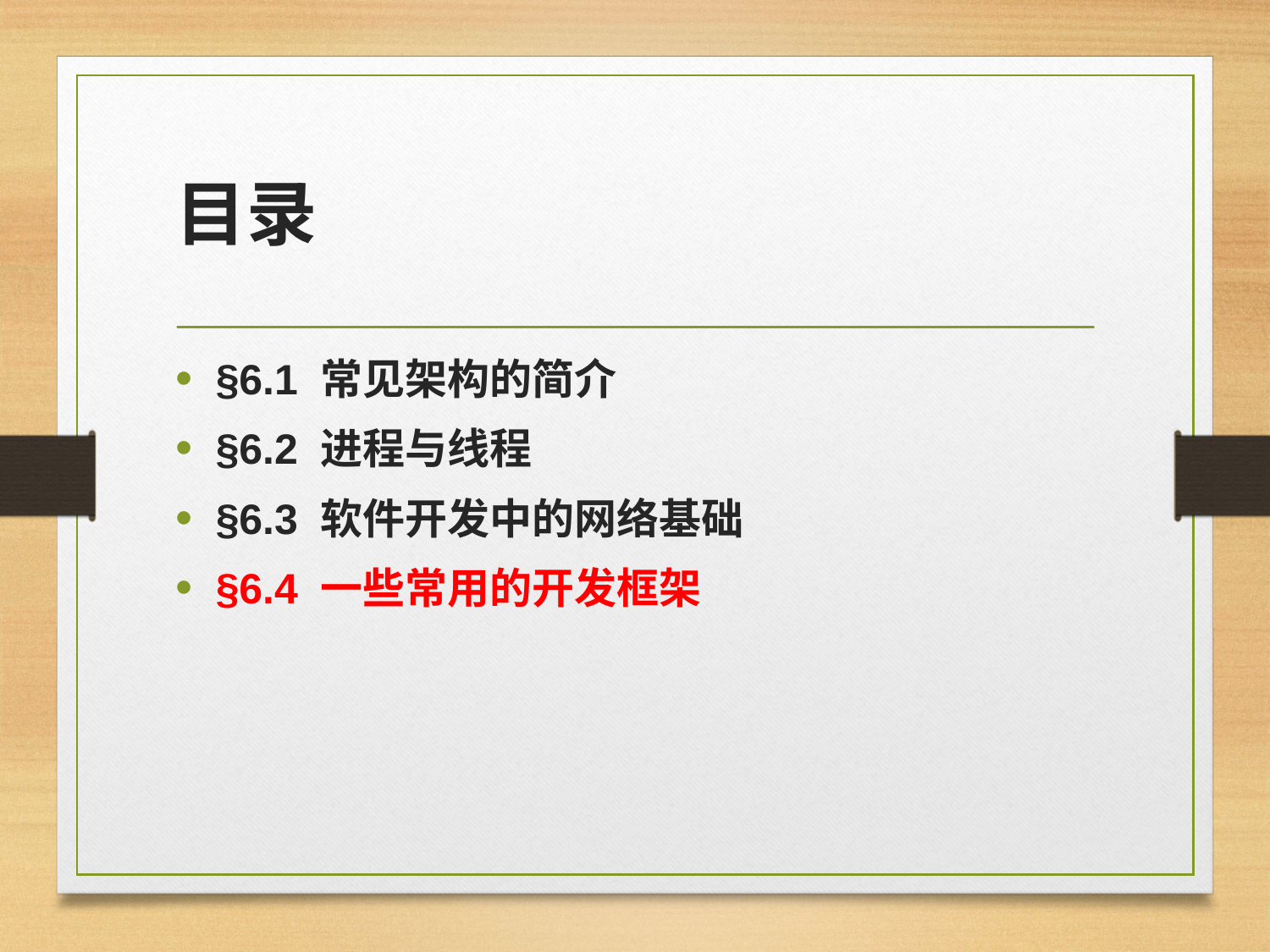

# 目录
§6.1 常见架构的简介
§6.2 进程与线程
§6.3 软件开发中的网络基础
§6.4 一些常用的开发框架